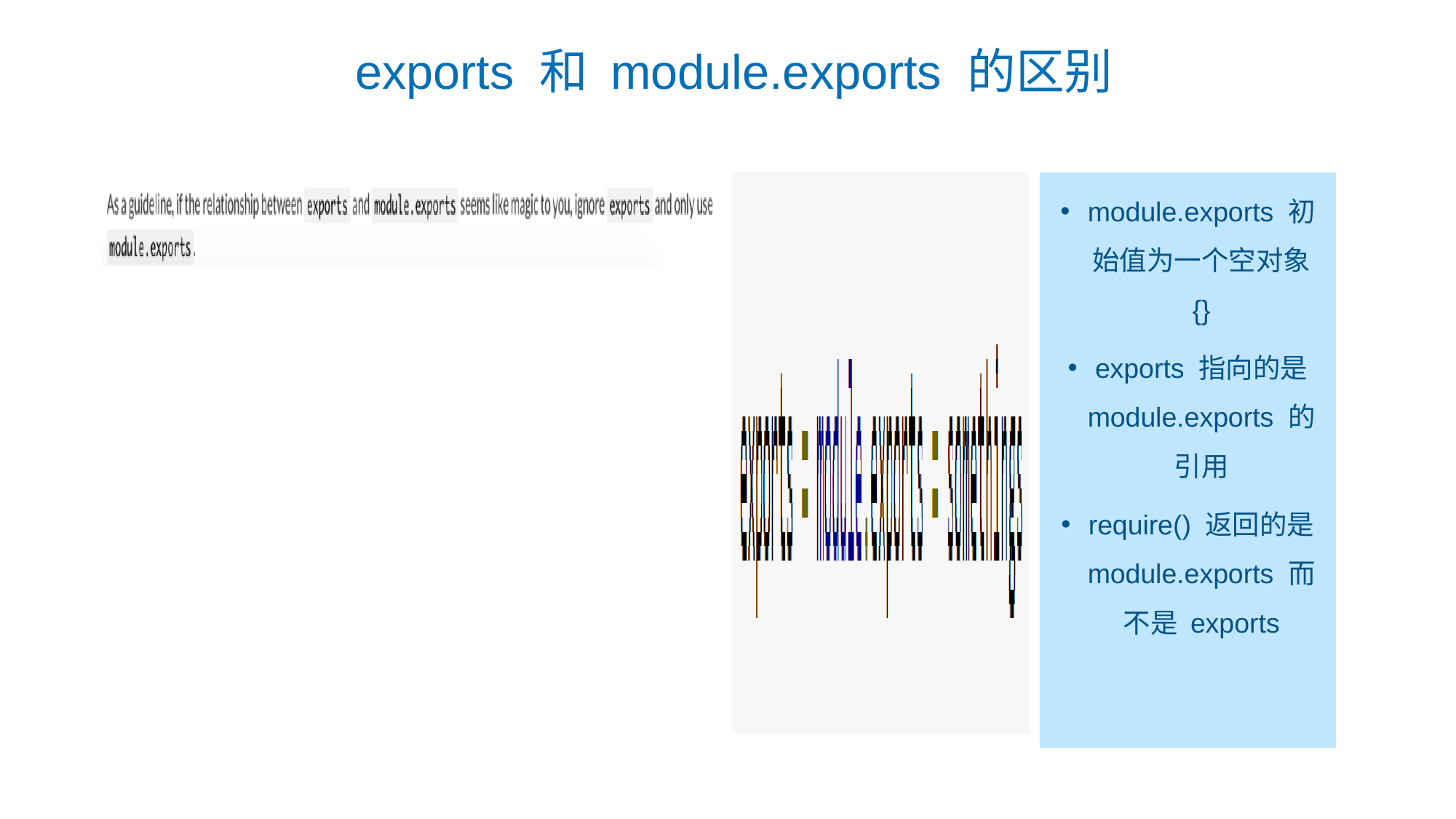

exports 和 module.exports 的区别

module.exports 初始值为一个空对象 {}
exports 指向的是 module.exports 的引用
require() 返回的是 module.exports 而不是 exports